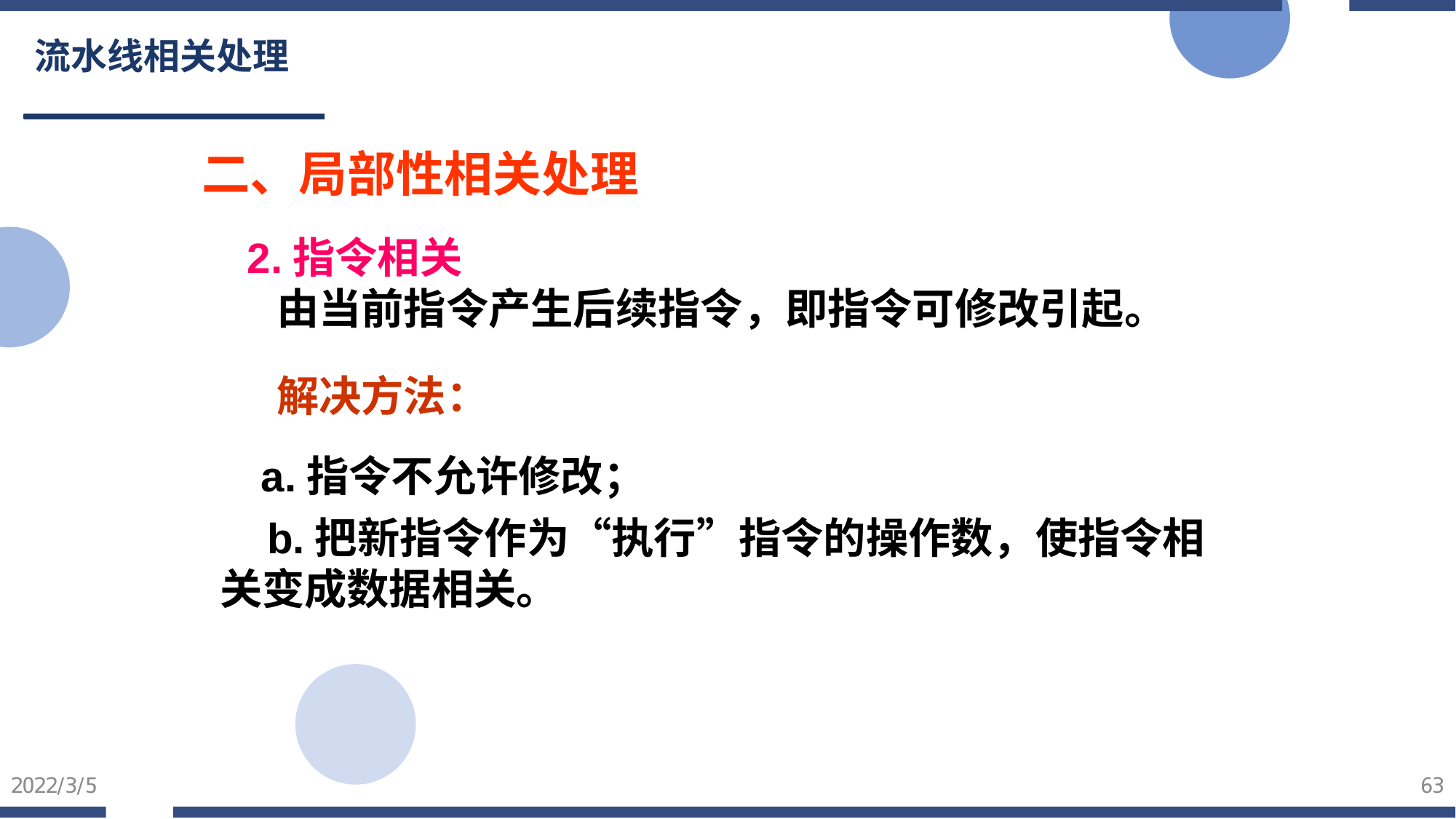

# 流水线相关处理
二、局部性相关处理
2.指令相关
  由当前指令产生后续指令，即指令可修改引起。
  解决方法：
    a.指令不允许修改；
    b.把新指令作为“执行”指令的操作数，使指令相关变成数据相关。
2022/3/5
63